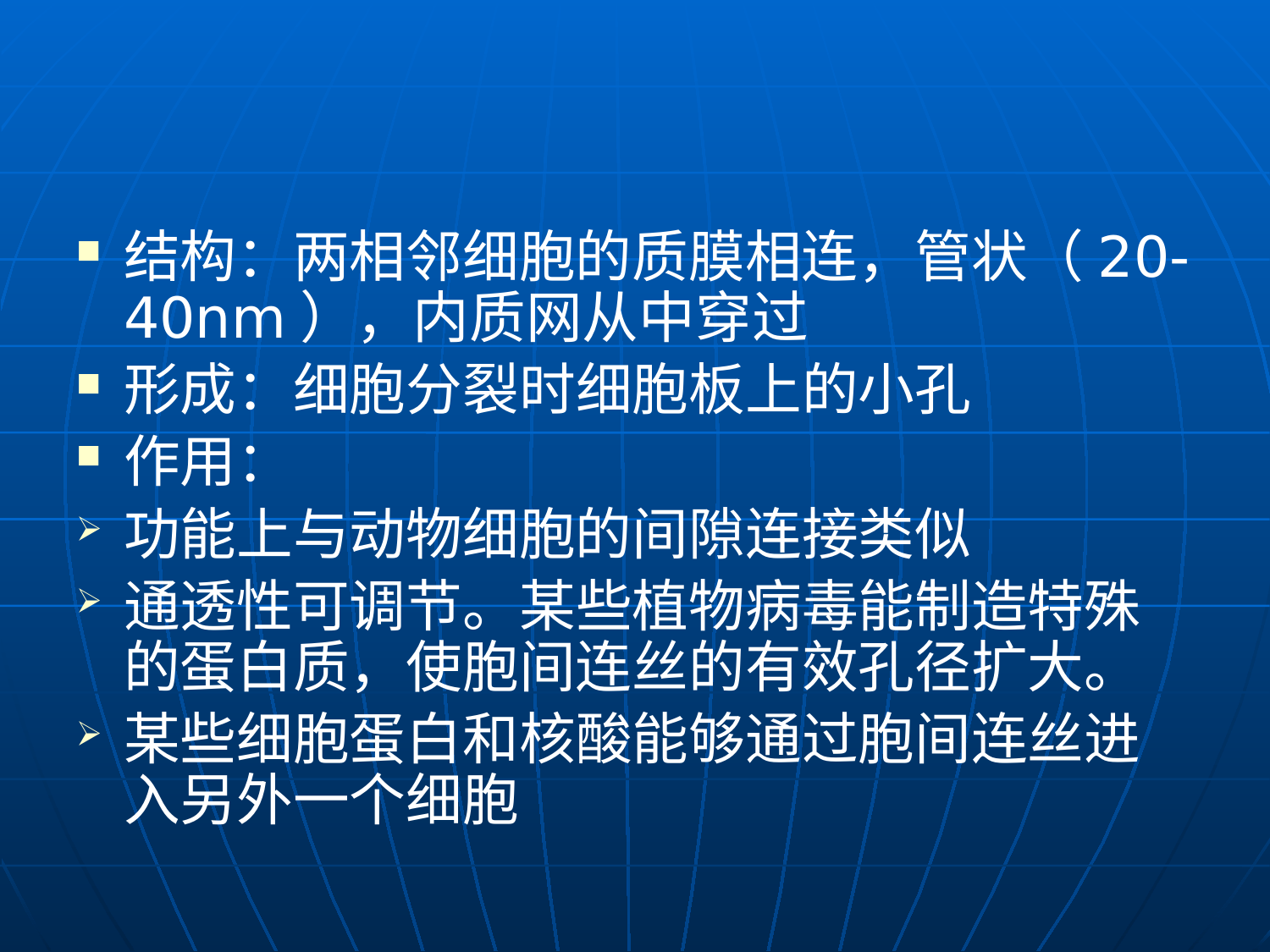

#
结构：两相邻细胞的质膜相连，管状（20-40nm），内质网从中穿过
形成：细胞分裂时细胞板上的小孔
作用：
功能上与动物细胞的间隙连接类似
通透性可调节。某些植物病毒能制造特殊的蛋白质，使胞间连丝的有效孔径扩大。
某些细胞蛋白和核酸能够通过胞间连丝进入另外一个细胞
几泼乌针落臣橇修纳藕跃渗鱼膘房忙东涎袍挣汉酿幻说铣伞吕怠邵盲漂拳细胞的社会联系课件细胞的社会联系课件